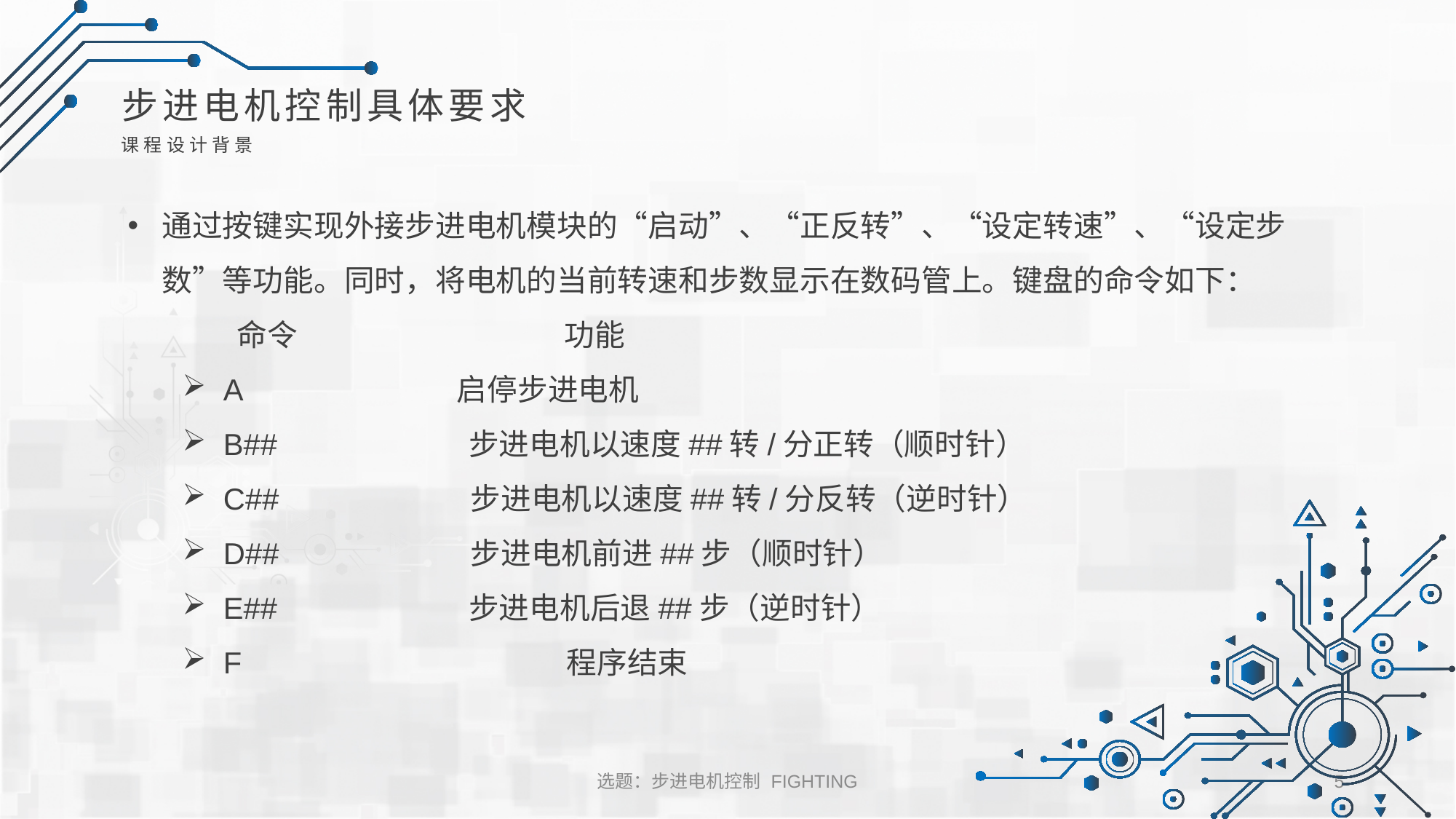

步进电机控制具体要求
课程设计背景
通过按键实现外接步进电机模块的“启动”、“正反转”、“设定转速”、“设定步数”等功能。同时，将电机的当前转速和步数显示在数码管上。键盘的命令如下：
	命令			功能
A     	              启停步进电机
B##                      步进电机以速度##转/分正转（顺时针）
C##                      步进电机以速度##转/分反转（逆时针）
D##                      步进电机前进##步（顺时针）
E##                      步进电机后退##步（逆时针）
F                        	 程序结束

选题：步进电机控制 FIGHTING
5